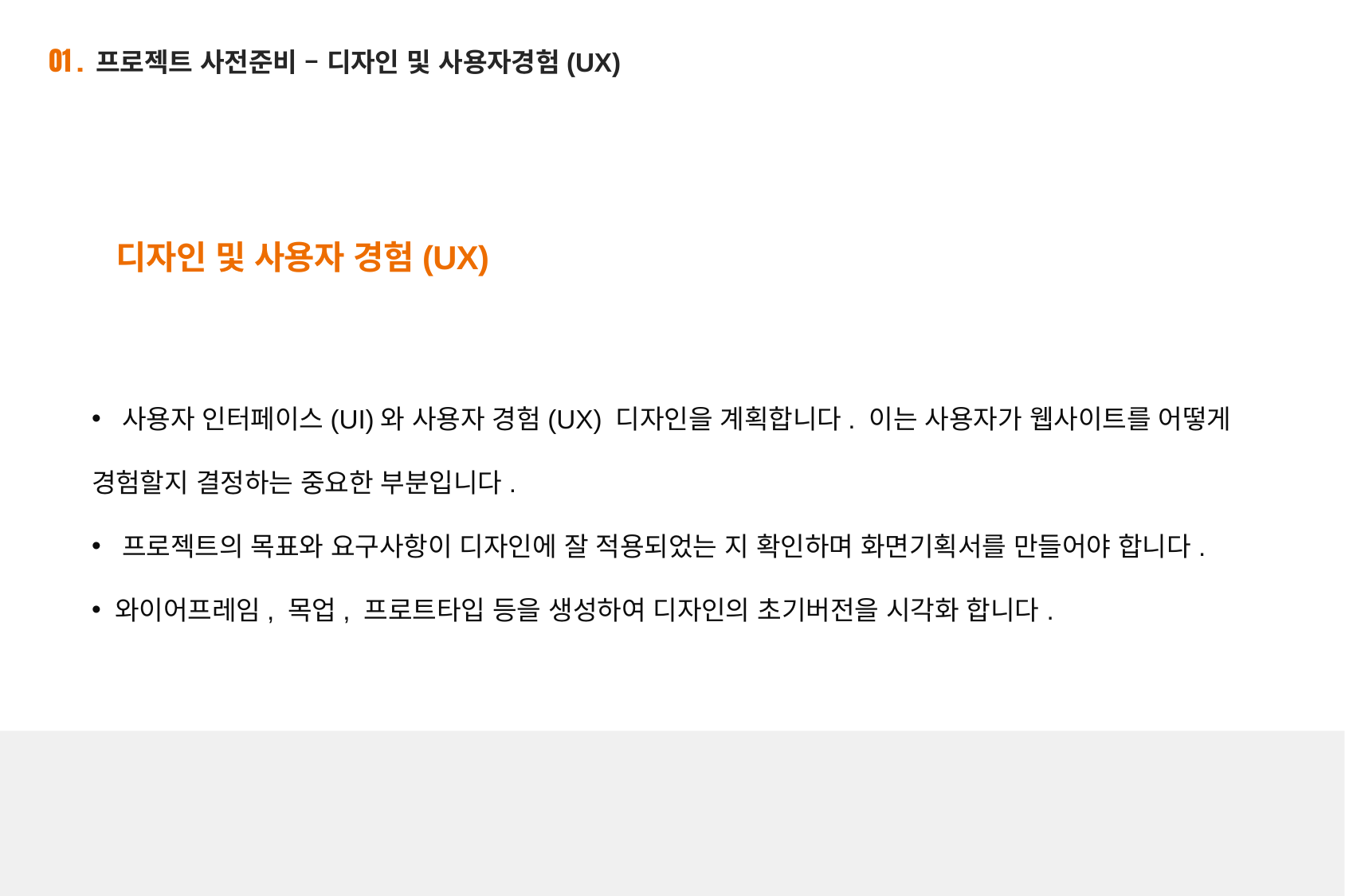

01 .
프로젝트 사전준비 – 디자인 및 사용자경험(UX)
디자인 및 사용자 경험(UX)
  사용자 인터페이스(UI)와 사용자 경험(UX) 디자인을 계획합니다. 이는 사용자가 웹사이트를 어떻게 경험할지 결정하는 중요한 부분입니다.
  프로젝트의 목표와 요구사항이 디자인에 잘 적용되었는 지 확인하며 화면기획서를 만들어야 합니다.
 와이어프레임, 목업, 프로트타입 등을 생성하여 디자인의 초기버전을 시각화 합니다.